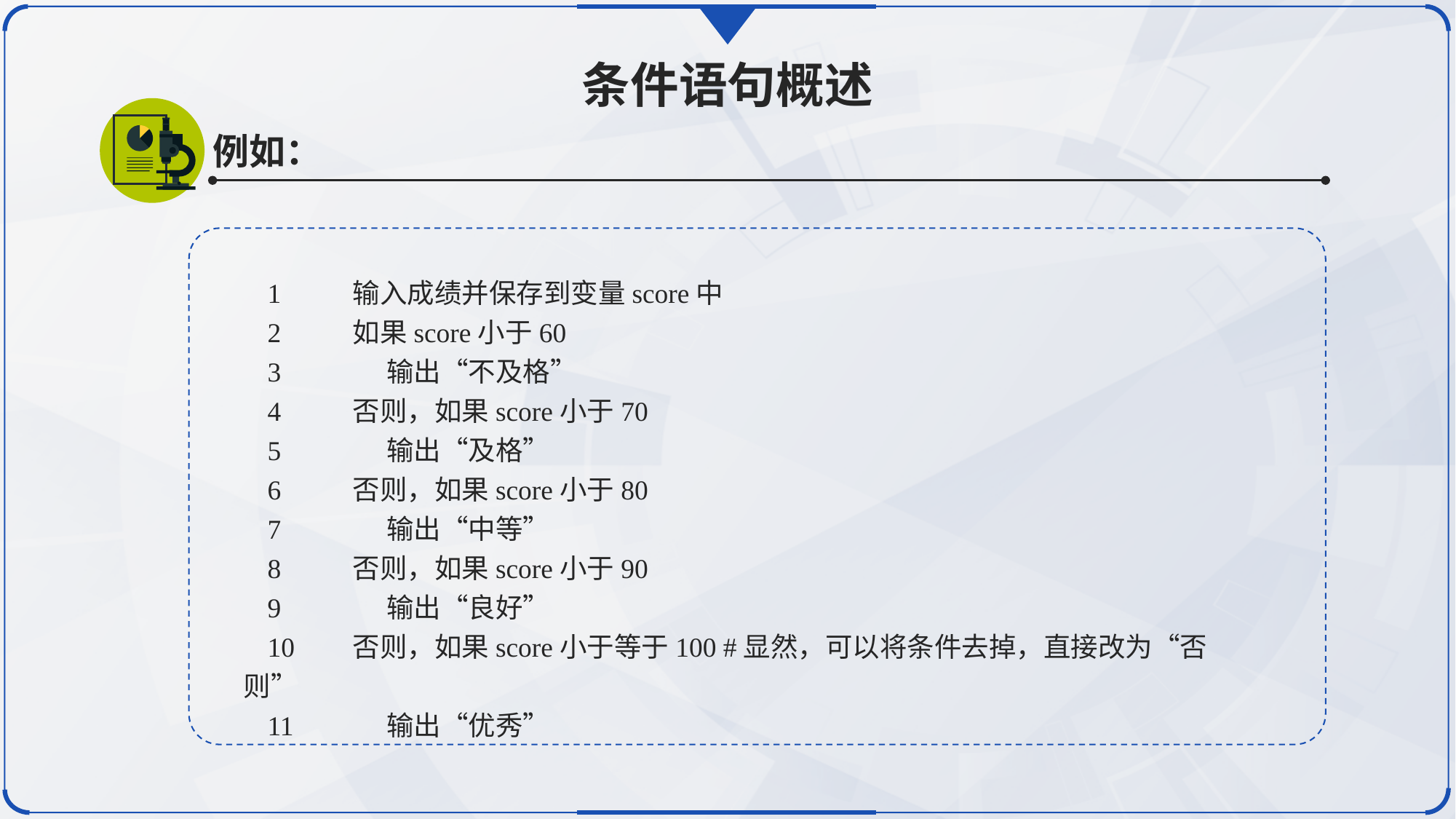

条件语句概述

例如：

1	输入成绩并保存到变量score中
2	如果score小于60
3	    输出“不及格”
4	否则，如果score小于70
5	    输出“及格”
6	否则，如果score小于80
7	    输出“中等”
8	否则，如果score小于90
9	    输出“良好”
10	否则，如果score小于等于100 #显然，可以将条件去掉，直接改为“否则”
11	    输出“优秀”